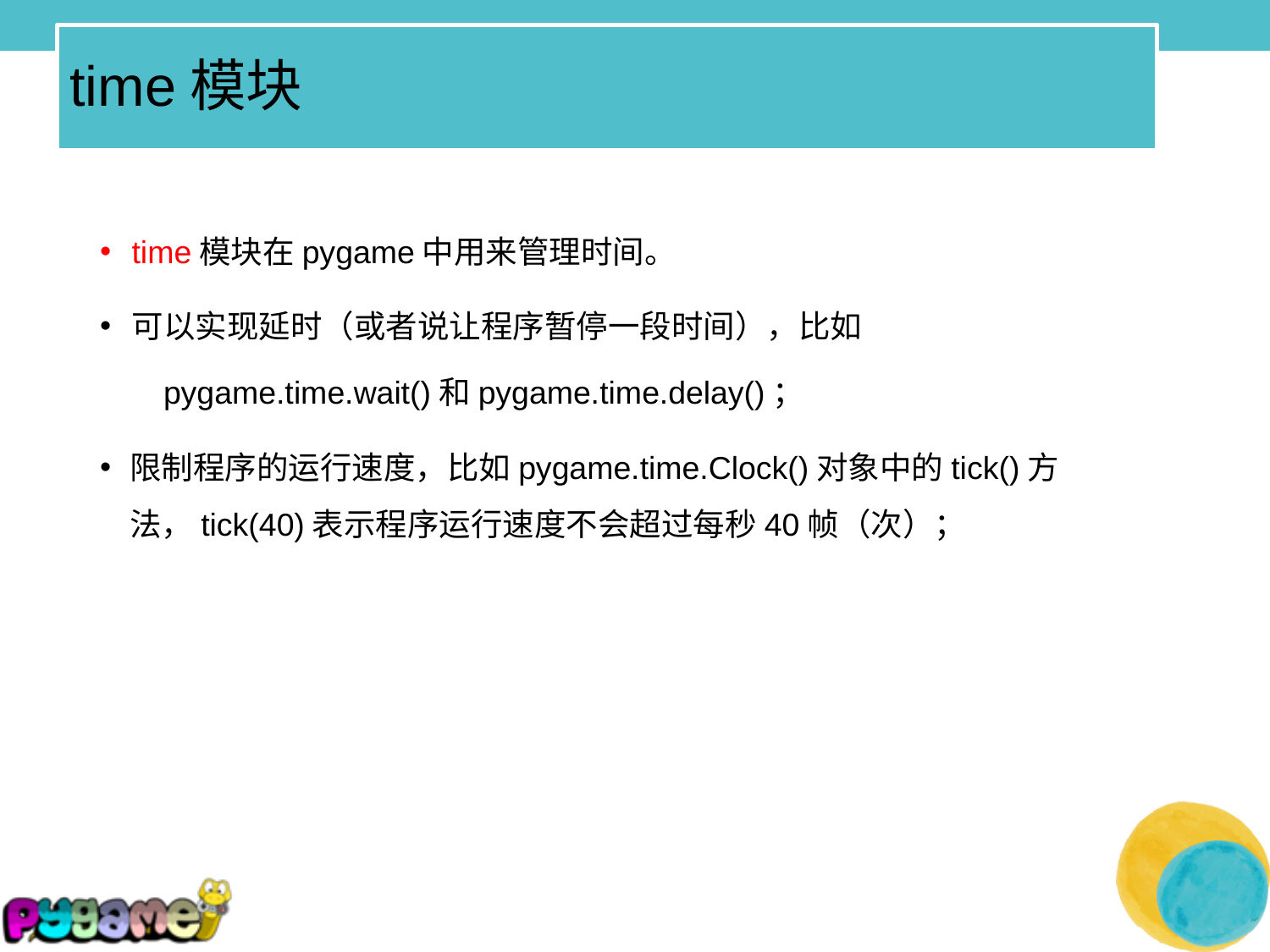

# time模块
time模块在pygame中用来管理时间。
可以实现延时（或者说让程序暂停一段时间），比如
pygame.time.wait()和pygame.time.delay()；
限制程序的运行速度，比如pygame.time.Clock()对象中的tick()方法，tick(40)表示程序运行速度不会超过每秒40帧（次）；